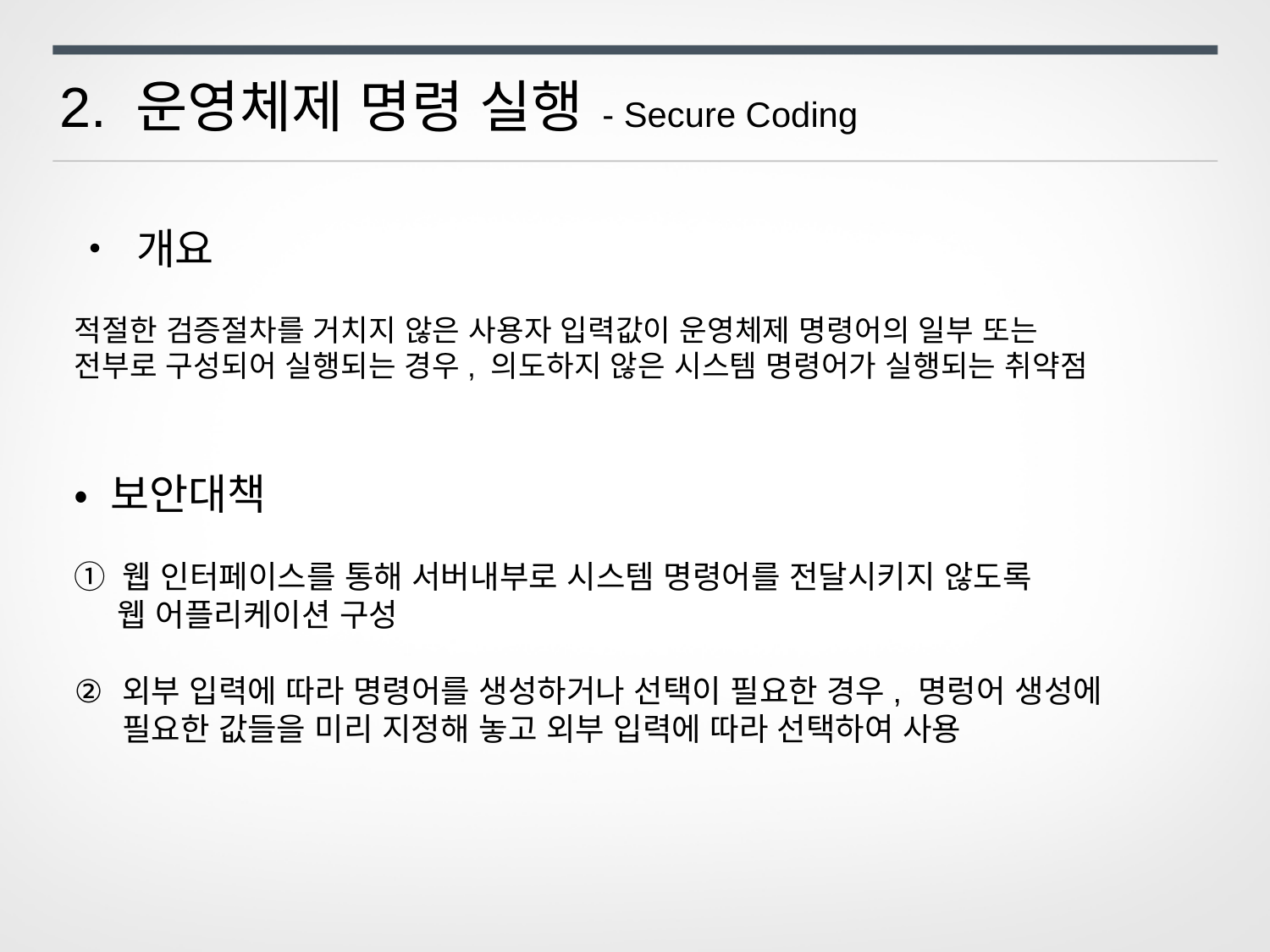

2. 운영체제 명령 실행 - Secure Coding
• 개요

적절한 검증절차를 거치지 않은 사용자 입력값이 운영체제 명령어의 일부 또는
전부로 구성되어 실행되는 경우, 의도하지 않은 시스템 명령어가 실행되는 취약점

• 보안대책

① 웹 인터페이스를 통해 서버내부로 시스템 명령어를 전달시키지 않도록
    웹 어플리케이션 구성

외부 입력에 따라 명령어를 생성하거나 선택이 필요한 경우, 명렁어 생성에 필요한 값들을 미리 지정해 놓고 외부 입력에 따라 선택하여 사용